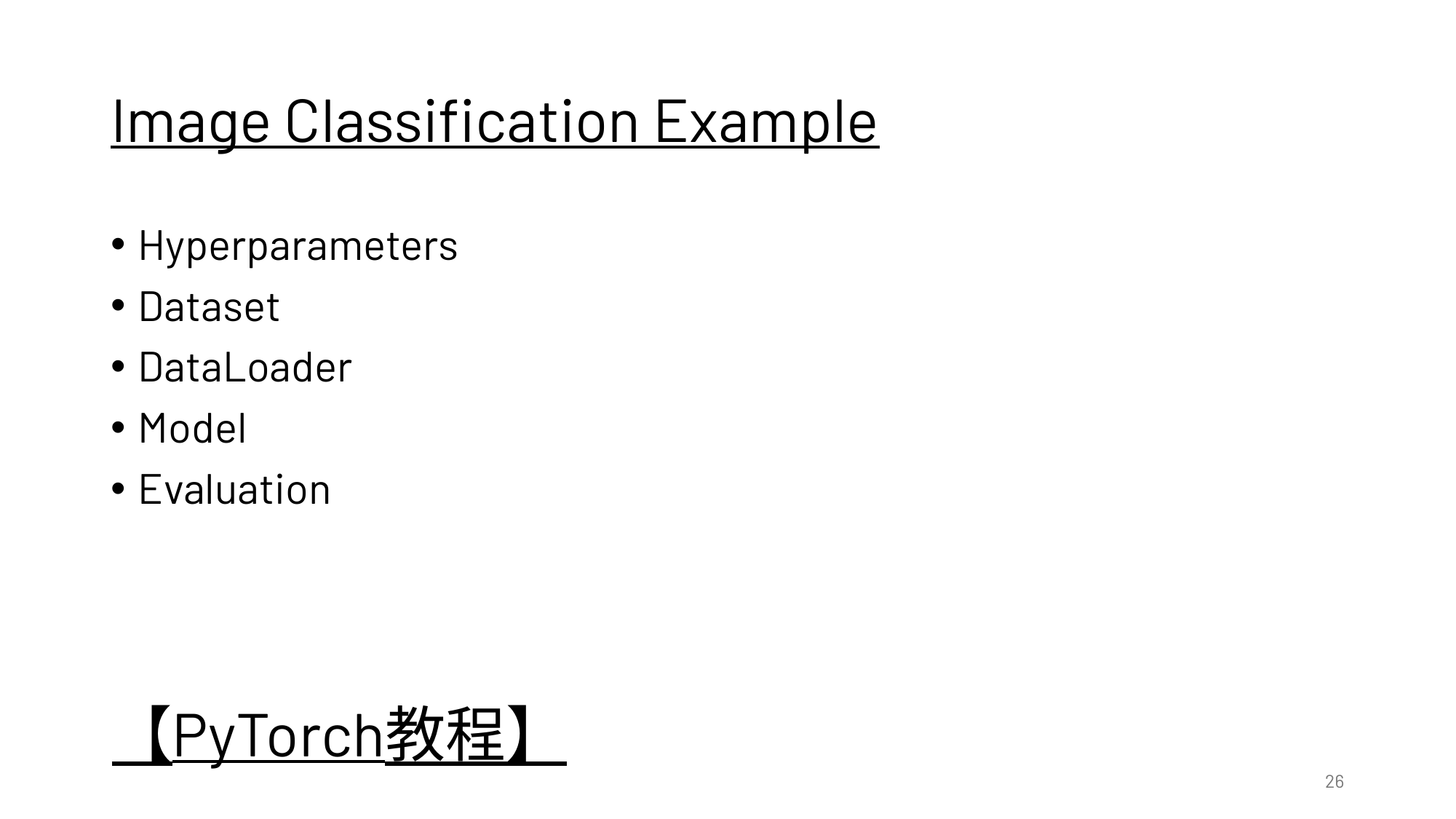

# Image Classification Example
Hyperparameters
Dataset
DataLoader
Model
Evaluation

【PyTorch教程】
26